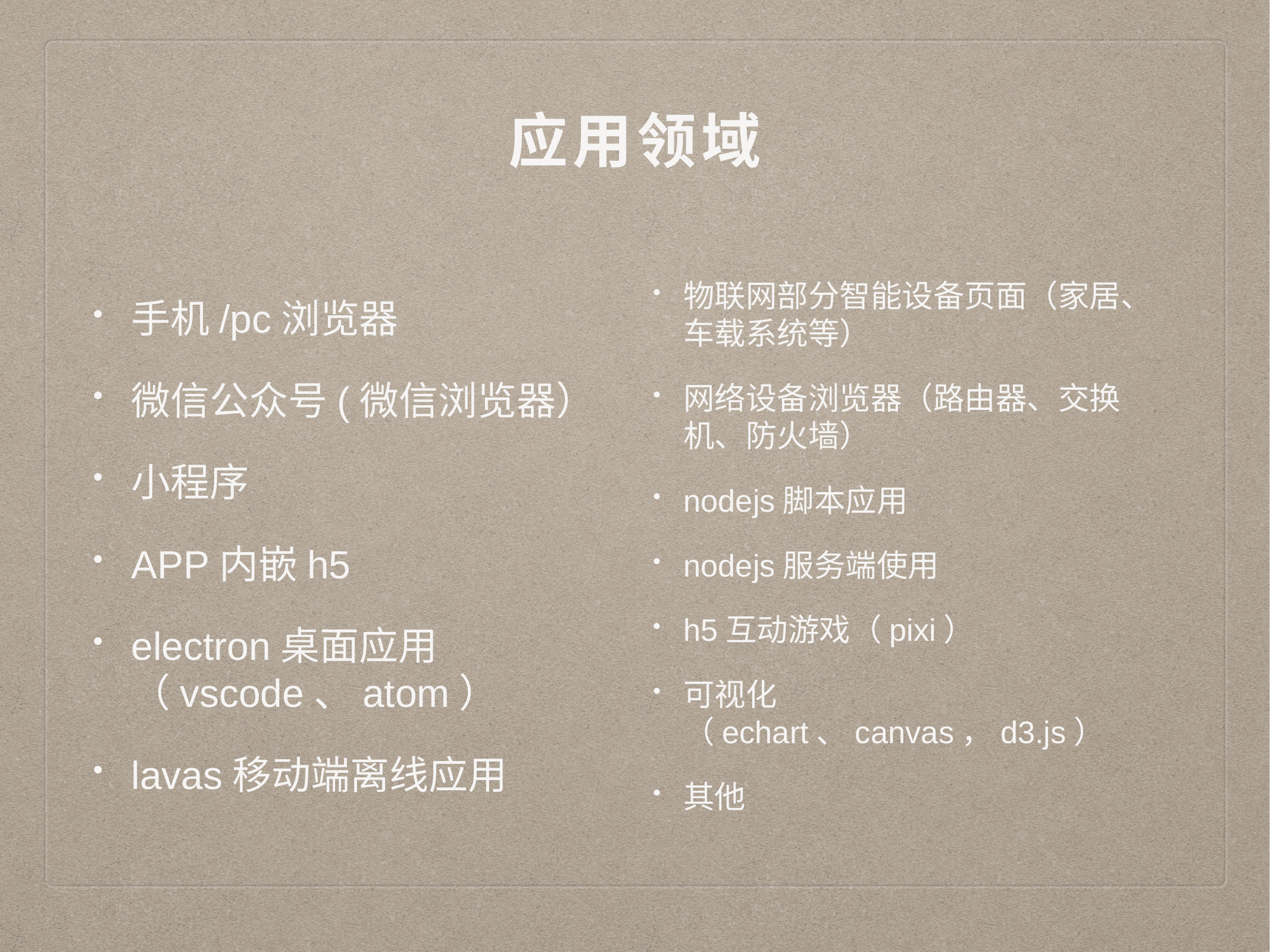

# 应用领域
手机/pc浏览器
微信公众号(微信浏览器）
小程序
APP内嵌h5
electron桌面应用（vscode、atom）
lavas移动端离线应用
物联网部分智能设备页面（家居、车载系统等）
网络设备浏览器（路由器、交换机、防火墙）
nodejs脚本应用
nodejs服务端使用
h5互动游戏（pixi）
可视化（echart、canvas，d3.js）
其他